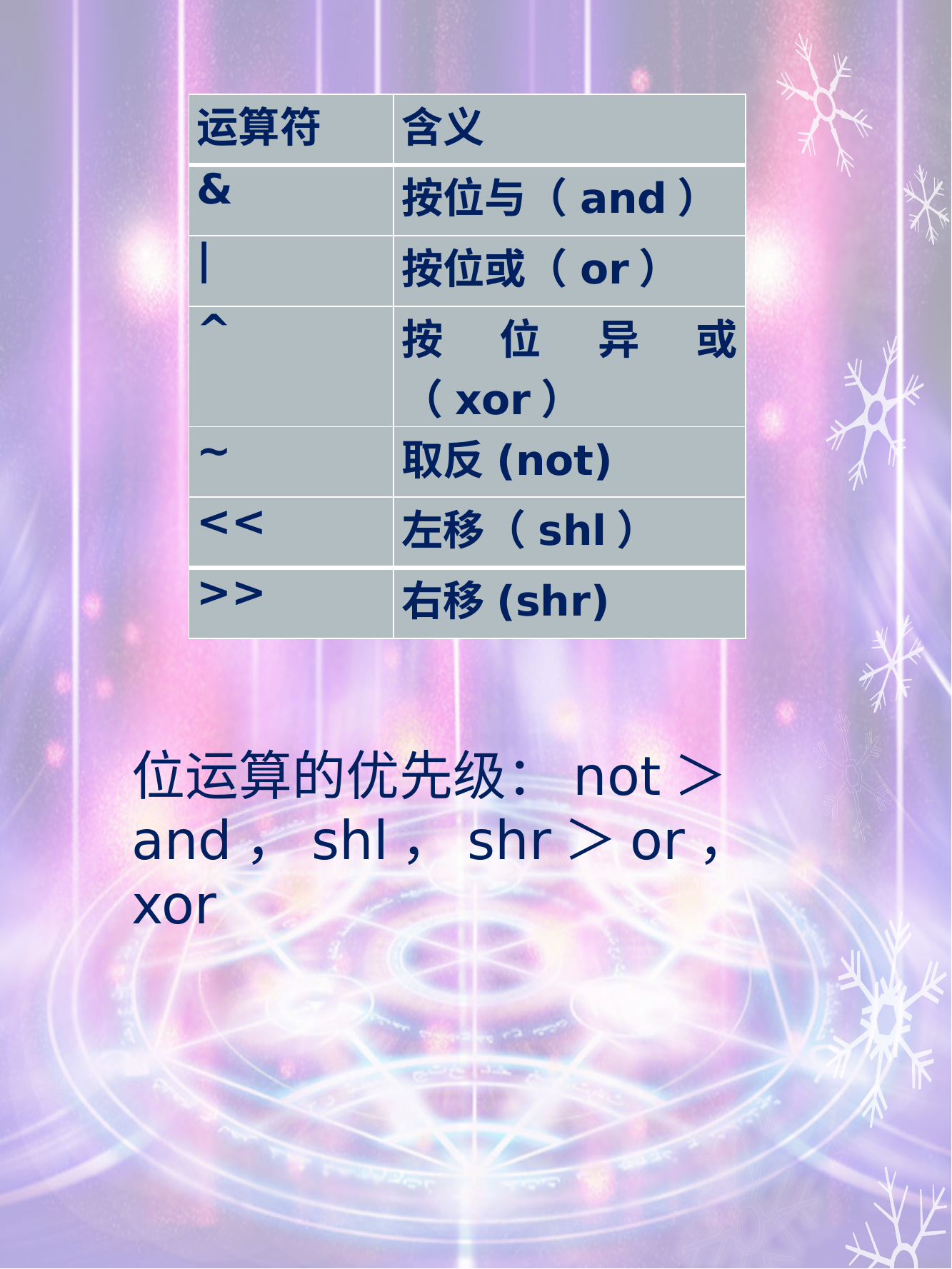

| 运算符 | 含义 |
| --- | --- |
| & | 按位与（and） |
| | | 按位或（or） |
| ^ | 按位异或（xor） |
| ~ | 取反(not) |
| << | 左移（shl） |
| >> | 右移(shr) |
位运算的优先级：not＞and，shl，shr＞or，xor